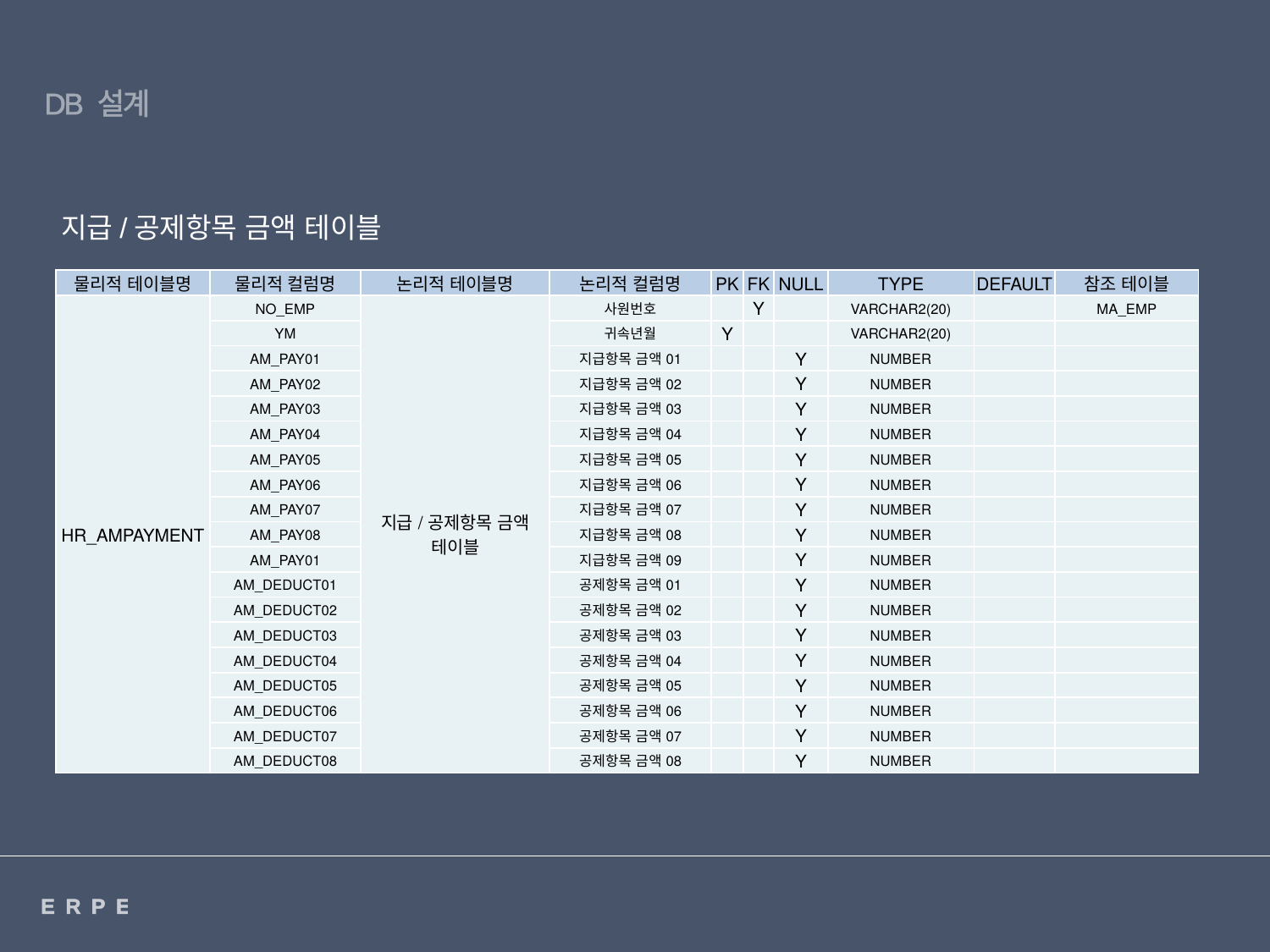

DB 설계
지급/공제항목 금액 테이블
| 물리적 테이블명 | 물리적 컬럼명 | 논리적 테이블명 | 논리적 컬럼명 | PK | FK | NULL | TYPE | DEFAULT | 참조 테이블 |
| --- | --- | --- | --- | --- | --- | --- | --- | --- | --- |
| HR\_AMPAYMENT | NO\_EMP | 지급/공제항목 금액 테이블 | 사원번호 |  | Y |  | VARCHAR2(20) |  | MA\_EMP |
|  | YM |  | 귀속년월 | Y |  |  | VARCHAR2(20) |  |  |
|  | AM\_PAY01 |  | 지급항목 금액01 |  |  | Y | NUMBER |  |  |
|  | AM\_PAY02 |  | 지급항목 금액02 |  |  | Y | NUMBER |  |  |
|  | AM\_PAY03 |  | 지급항목 금액03 |  |  | Y | NUMBER |  |  |
|  | AM\_PAY04 |  | 지급항목 금액04 |  |  | Y | NUMBER |  |  |
|  | AM\_PAY05 |  | 지급항목 금액05 |  |  | Y | NUMBER |  |  |
|  | AM\_PAY06 |  | 지급항목 금액06 |  |  | Y | NUMBER |  |  |
|  | AM\_PAY07 |  | 지급항목 금액07 |  |  | Y | NUMBER |  |  |
|  | AM\_PAY08 |  | 지급항목 금액08 |  |  | Y | NUMBER |  |  |
|  | AM\_PAY01 |  | 지급항목 금액09 |  |  | Y | NUMBER |  |  |
|  | AM\_DEDUCT01 |  | 공제항목 금액01 |  |  | Y | NUMBER |  |  |
|  | AM\_DEDUCT02 |  | 공제항목 금액02 |  |  | Y | NUMBER |  |  |
|  | AM\_DEDUCT03 |  | 공제항목 금액03 |  |  | Y | NUMBER |  |  |
|  | AM\_DEDUCT04 |  | 공제항목 금액04 |  |  | Y | NUMBER |  |  |
|  | AM\_DEDUCT05 |  | 공제항목 금액05 |  |  | Y | NUMBER |  |  |
|  | AM\_DEDUCT06 |  | 공제항목 금액06 |  |  | Y | NUMBER |  |  |
|  | AM\_DEDUCT07 |  | 공제항목 금액07 |  |  | Y | NUMBER |  |  |
|  | AM\_DEDUCT08 |  | 공제항목 금액08 |  |  | Y | NUMBER |  |  |

ERPERP